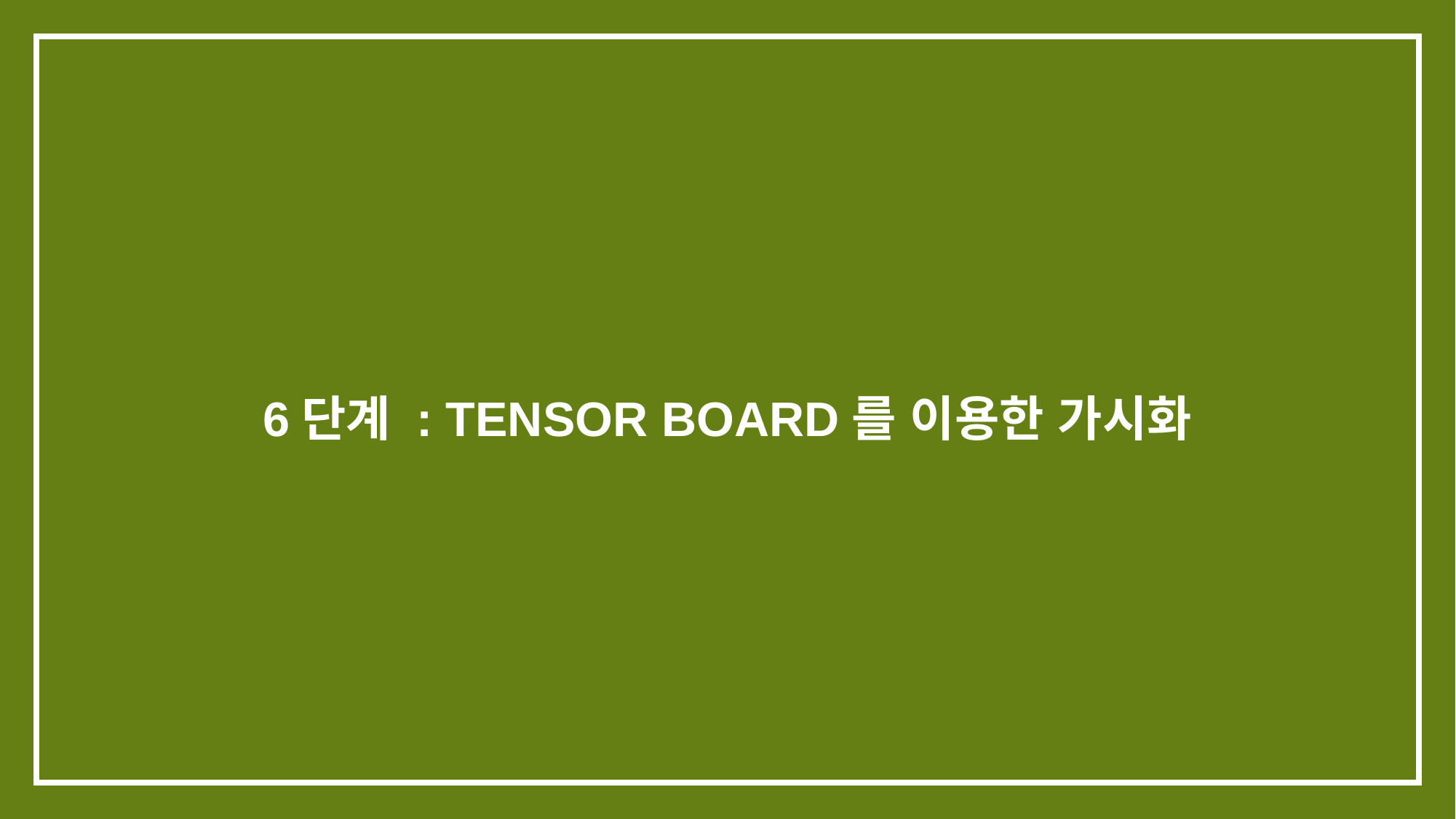

# 6단계 : Tensor board를 이용한 가시화